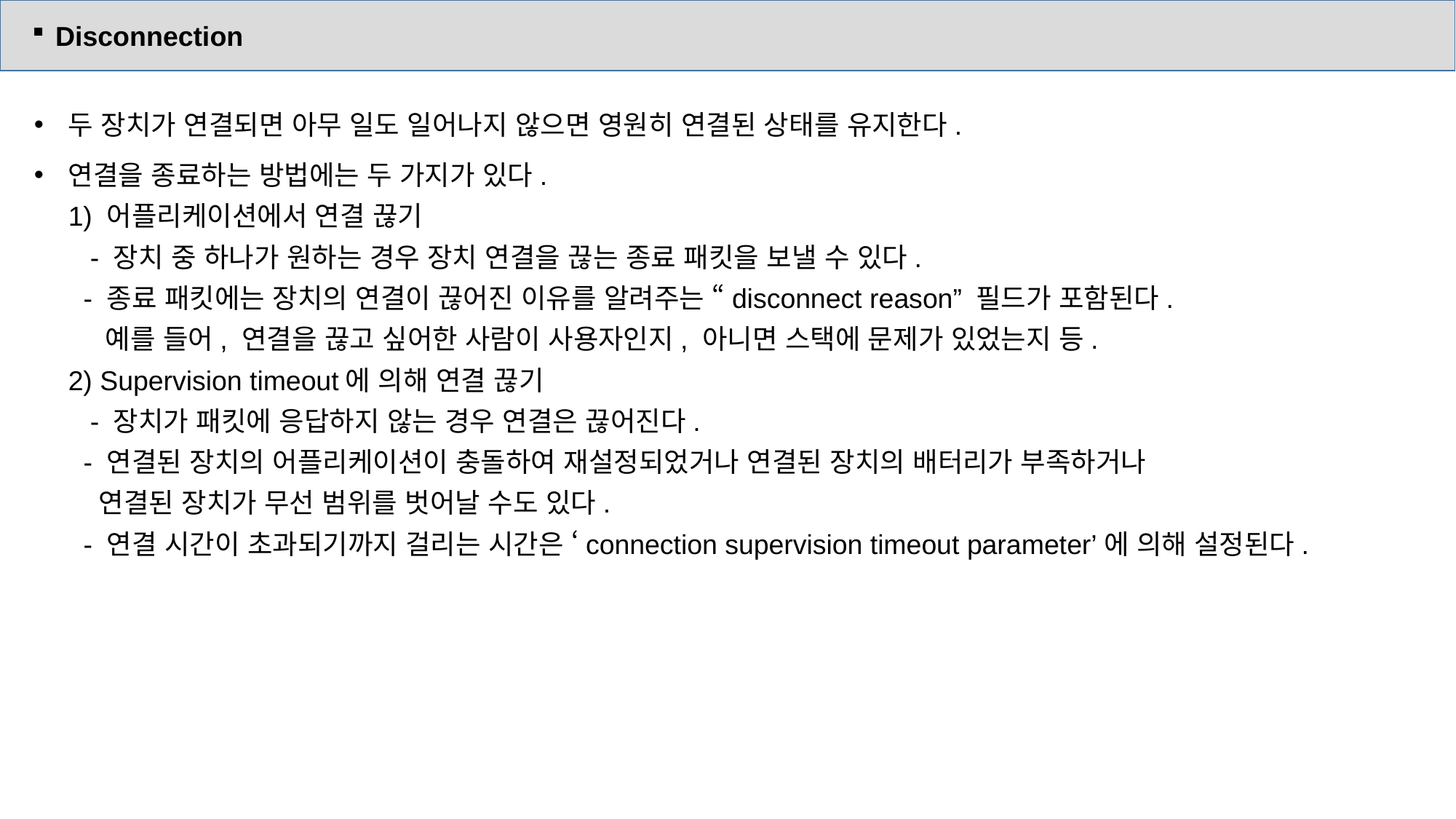

Disconnection
두 장치가 연결되면 아무 일도 일어나지 않으면 영원히 연결된 상태를 유지한다.
연결을 종료하는 방법에는 두 가지가 있다.
1) 어플리케이션에서 연결 끊기
  - 장치 중 하나가 원하는 경우 장치 연결을 끊는 종료 패킷을 보낼 수 있다.
  - 종료 패킷에는 장치의 연결이 끊어진 이유를 알려주는 “disconnect reason” 필드가 포함된다.
    예를 들어, 연결을 끊고 싶어한 사람이 사용자인지, 아니면 스택에 문제가 있었는지 등.
2) Supervision timeout에 의해 연결 끊기
  - 장치가 패킷에 응답하지 않는 경우 연결은 끊어진다.
  - 연결된 장치의 어플리케이션이 충돌하여 재설정되었거나 연결된 장치의 배터리가 부족하거나
    연결된 장치가 무선 범위를 벗어날 수도 있다.
  - 연결 시간이 초과되기까지 걸리는 시간은 ‘connection supervision timeout parameter’에 의해 설정된다.